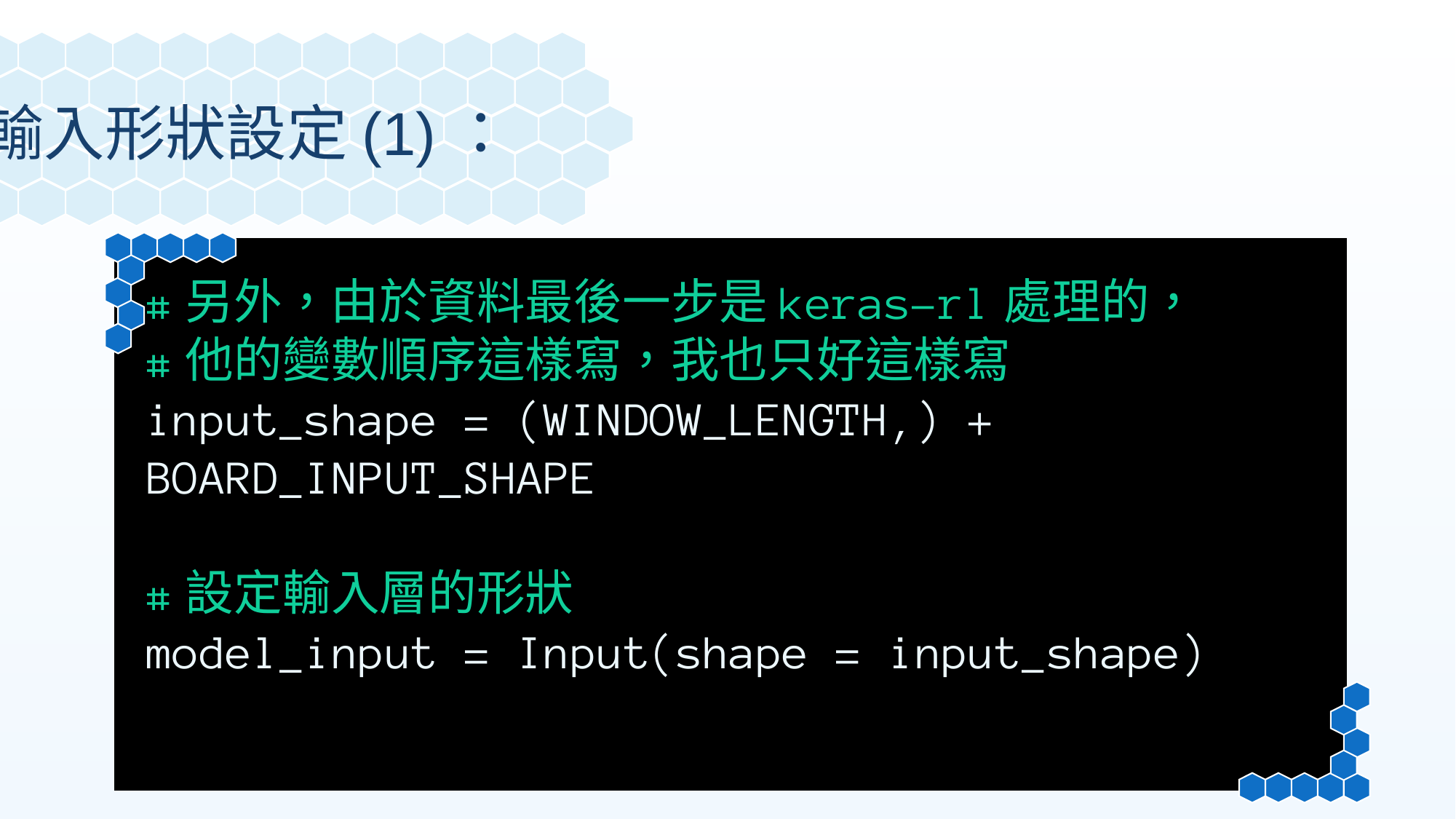

輸入形狀設定(1)：

#另外，由於資料最後一步是keras-rl處理的，
#他的變數順序這樣寫，我也只好這樣寫
input_shape = (WINDOW_LENGTH,) + BOARD_INPUT_SHAPE

#設定輸入層的形狀
model_input = Input(shape = input_shape)